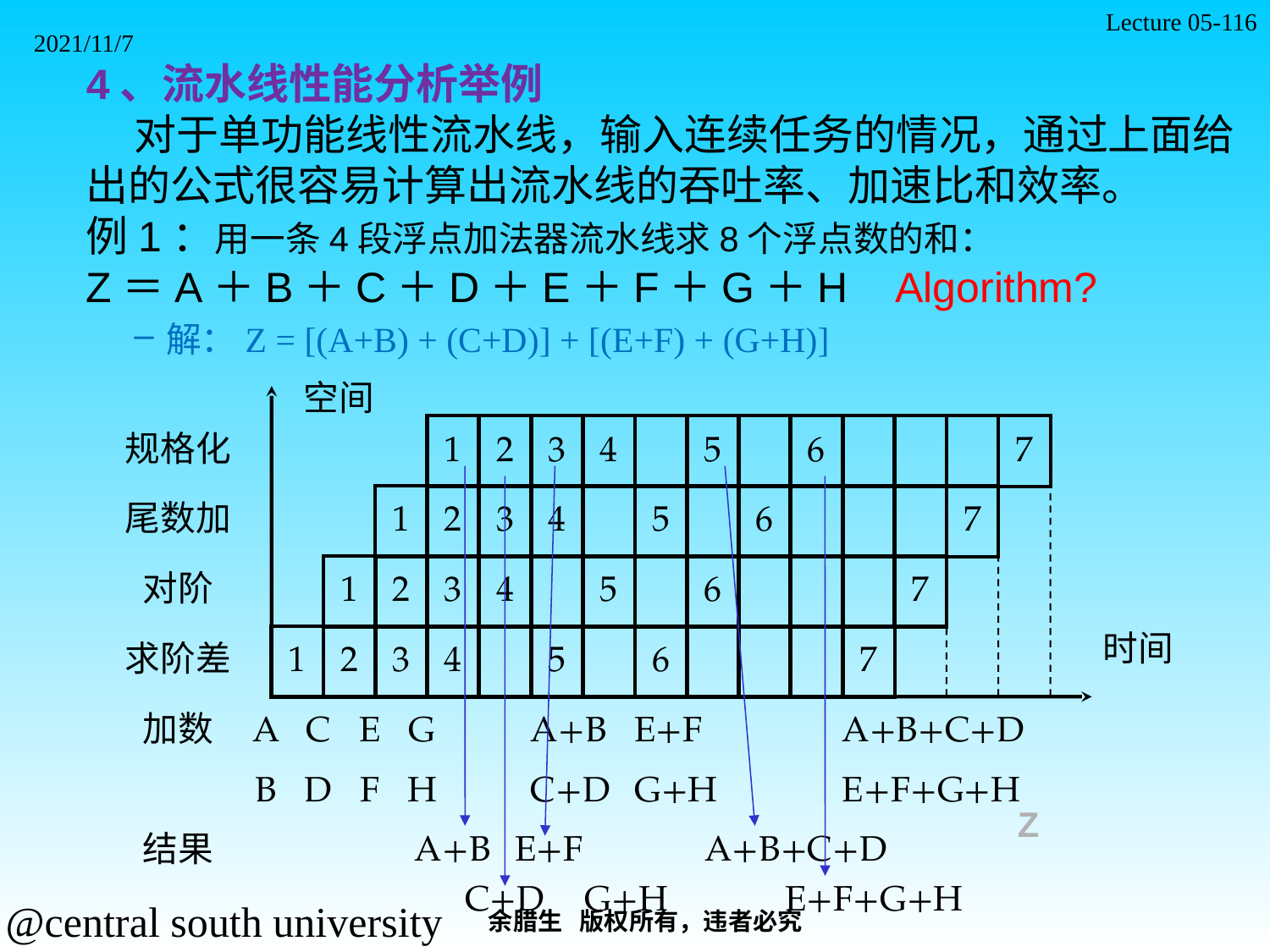

Lecture 05-116
2021/11/7
4、流水线性能分析举例
    对于单功能线性流水线，输入连续任务的情况，通过上面给出的公式很容易计算出流水线的吞吐率、加速比和效率。
例1：用一条4段浮点加法器流水线求8个浮点数的和：
Z＝A＋B＋C＋D＋E＋F＋G＋H    Algorithm?
解：Z = [(A+B) + (C+D)] + [(E+F) + (G+H)]
空间

1
2
3
4

5

6

7
规格化

1
2
3
4

5

6

7
尾数加

1
2
3
4

5

6

7
对阶
时间

1
2
3
4

5

6

7
求阶差
加数
A

C
E
G
A+B
E+F
A+B+C+D
B
D
F
H
C+D
G+H
E+F+G+H
Z
A+B
E+F
A+B+C+D
结果
C+D
G+H
E+F+G+H
余腊生   版权所有，违者必究